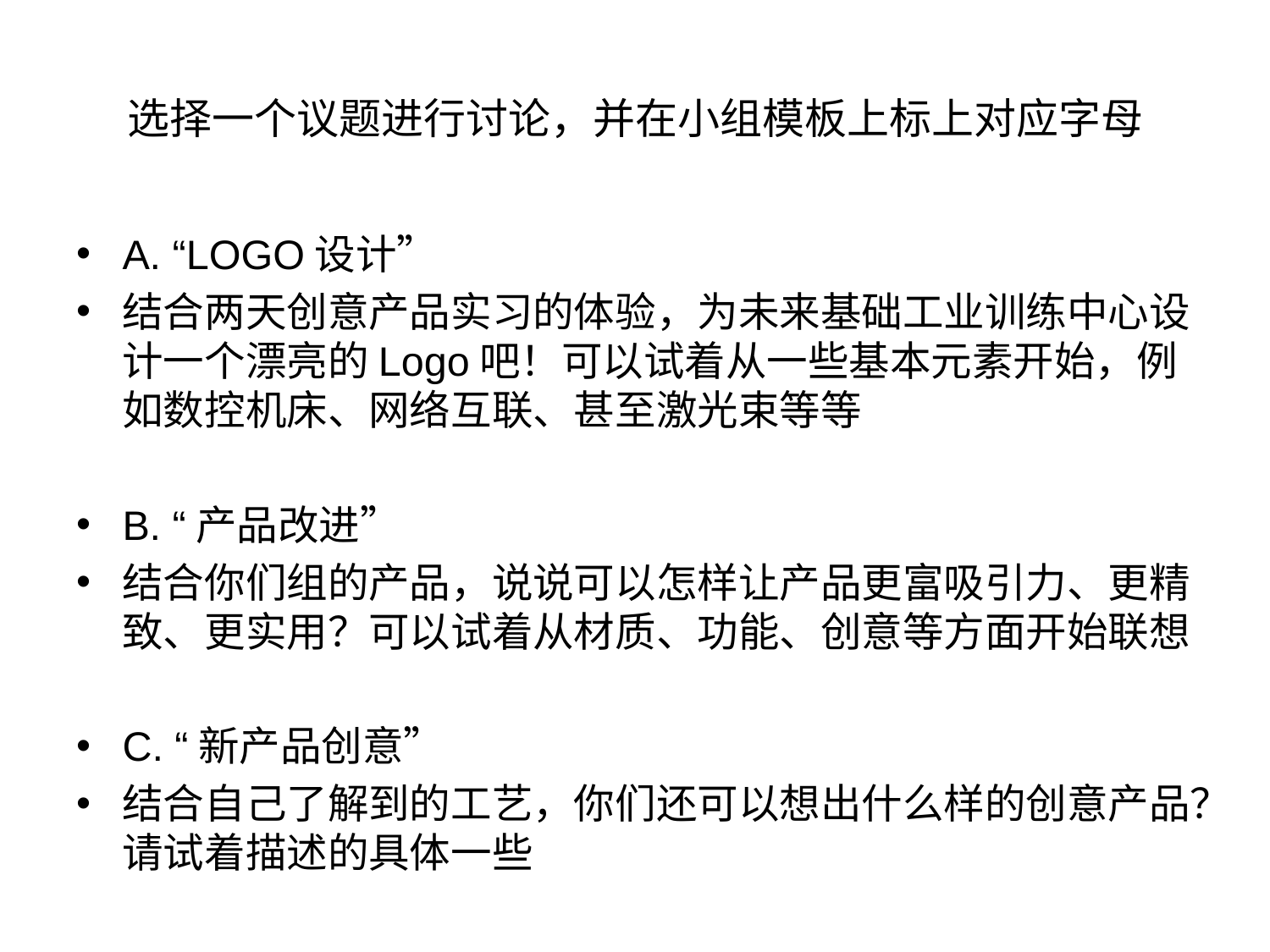

# 选择一个议题进行讨论，并在小组模板上标上对应字母
A. “LOGO设计”
结合两天创意产品实习的体验，为未来基础工业训练中心设计一个漂亮的Logo吧！可以试着从一些基本元素开始，例如数控机床、网络互联、甚至激光束等等

B. “产品改进”
结合你们组的产品，说说可以怎样让产品更富吸引力、更精致、更实用？可以试着从材质、功能、创意等方面开始联想

C. “新产品创意”
结合自己了解到的工艺，你们还可以想出什么样的创意产品？请试着描述的具体一些